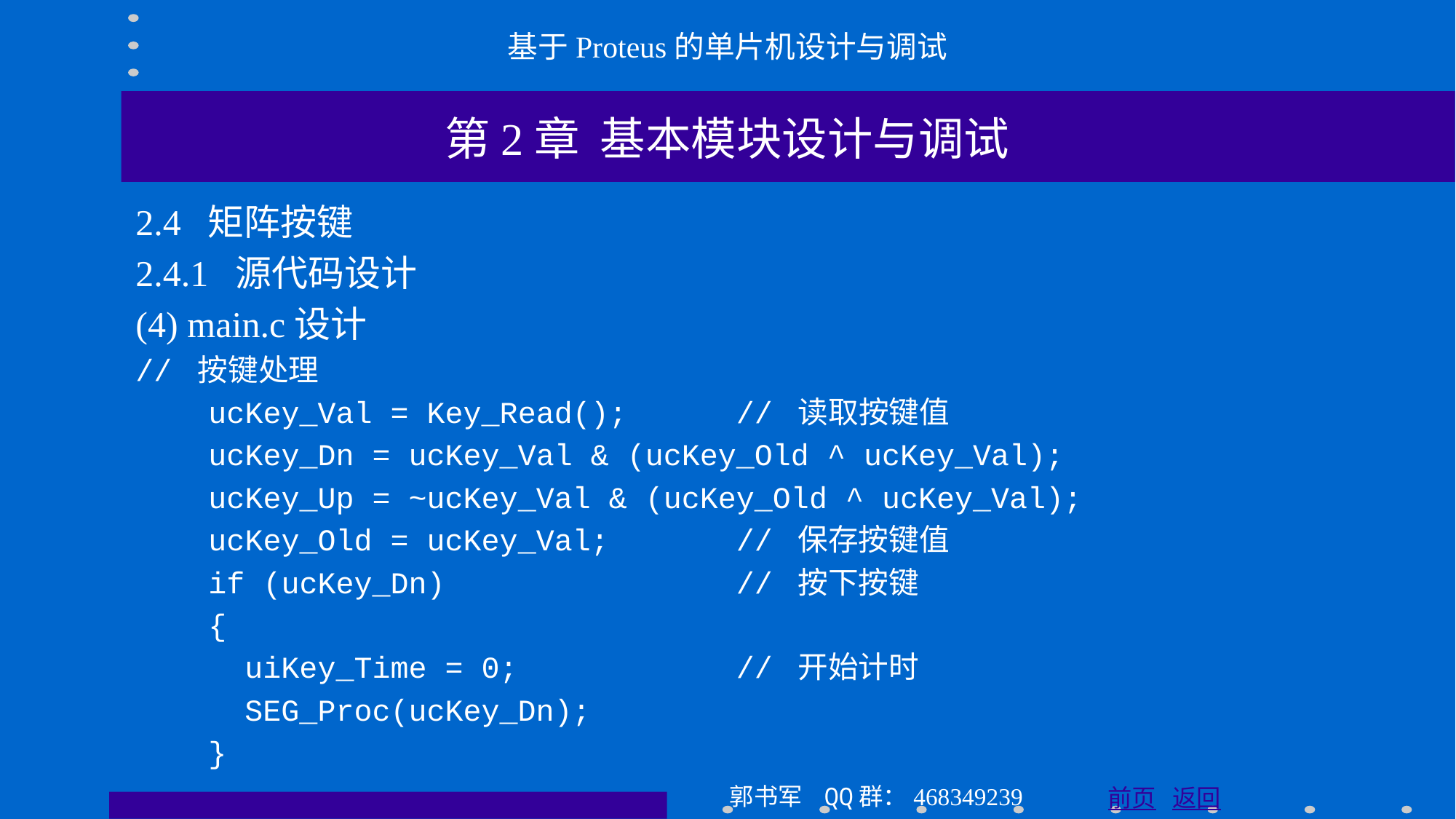

基于Proteus的单片机设计与调试
第2章  基本模块设计与调试
2.4  矩阵按键
2.4.1  源代码设计
(4) main.c设计
// 按键处理
    ucKey_Val = Key_Read();      // 读取按键值
    ucKey_Dn = ucKey_Val & (ucKey_Old ^ ucKey_Val);
    ucKey_Up = ~ucKey_Val & (ucKey_Old ^ ucKey_Val);
    ucKey_Old = ucKey_Val;       // 保存按键值
    if (ucKey_Dn)                // 按下按键
    {
      uiKey_Time = 0;            // 开始计时
      SEG_Proc(ucKey_Dn);
    }

郭书军   QQ群：468349239
前页   返回